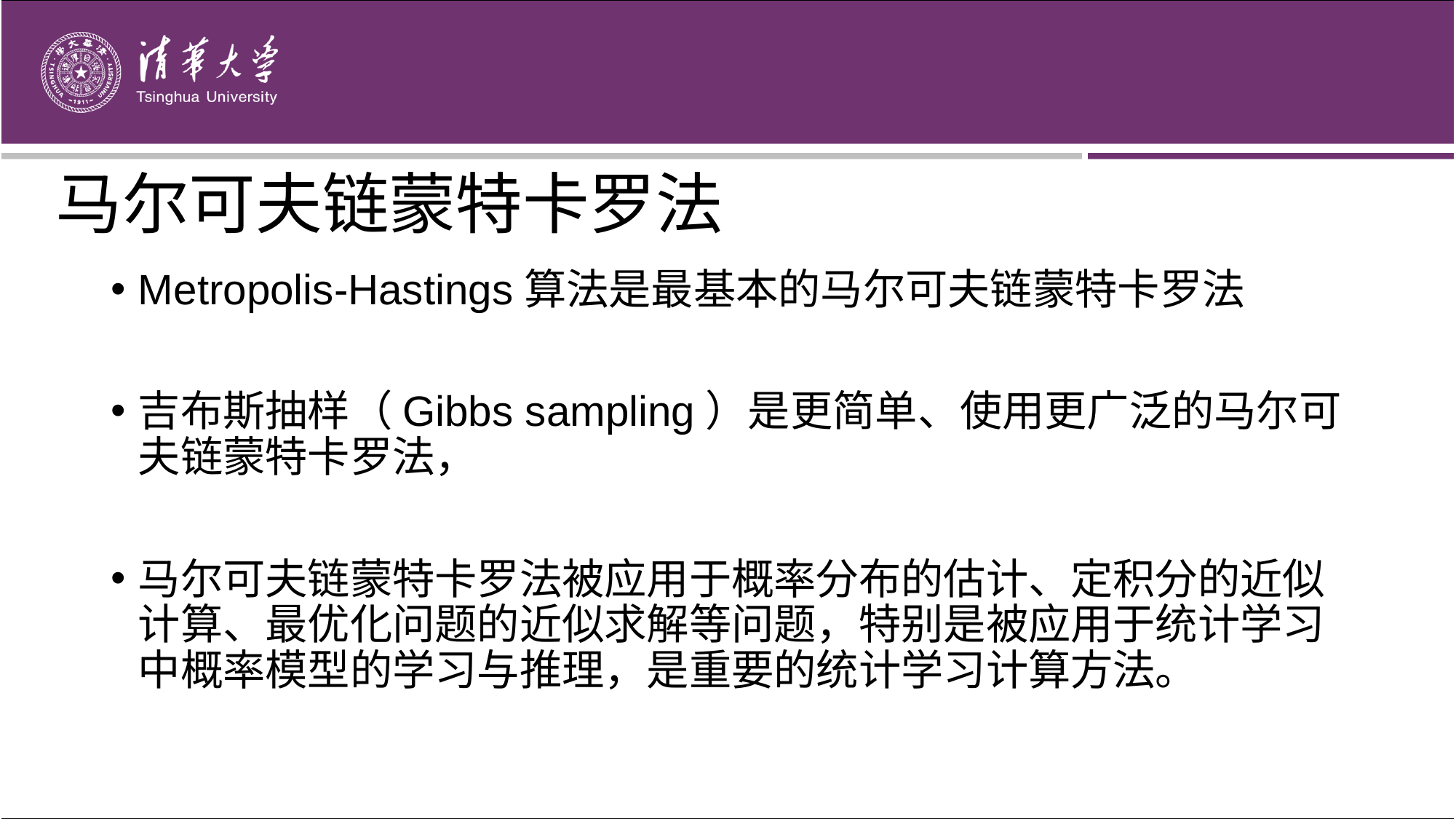

# 马尔可夫链蒙特卡罗法
Metropolis-Hastings算法是最基本的马尔可夫链蒙特卡罗法

吉布斯抽样（Gibbs sampling）是更简单、使用更广泛的马尔可夫链蒙特卡罗法，

马尔可夫链蒙特卡罗法被应用于概率分布的估计、定积分的近似计算、最优化问题的近似求解等问题，特别是被应用于统计学习中概率模型的学习与推理，是重要的统计学习计算方法。